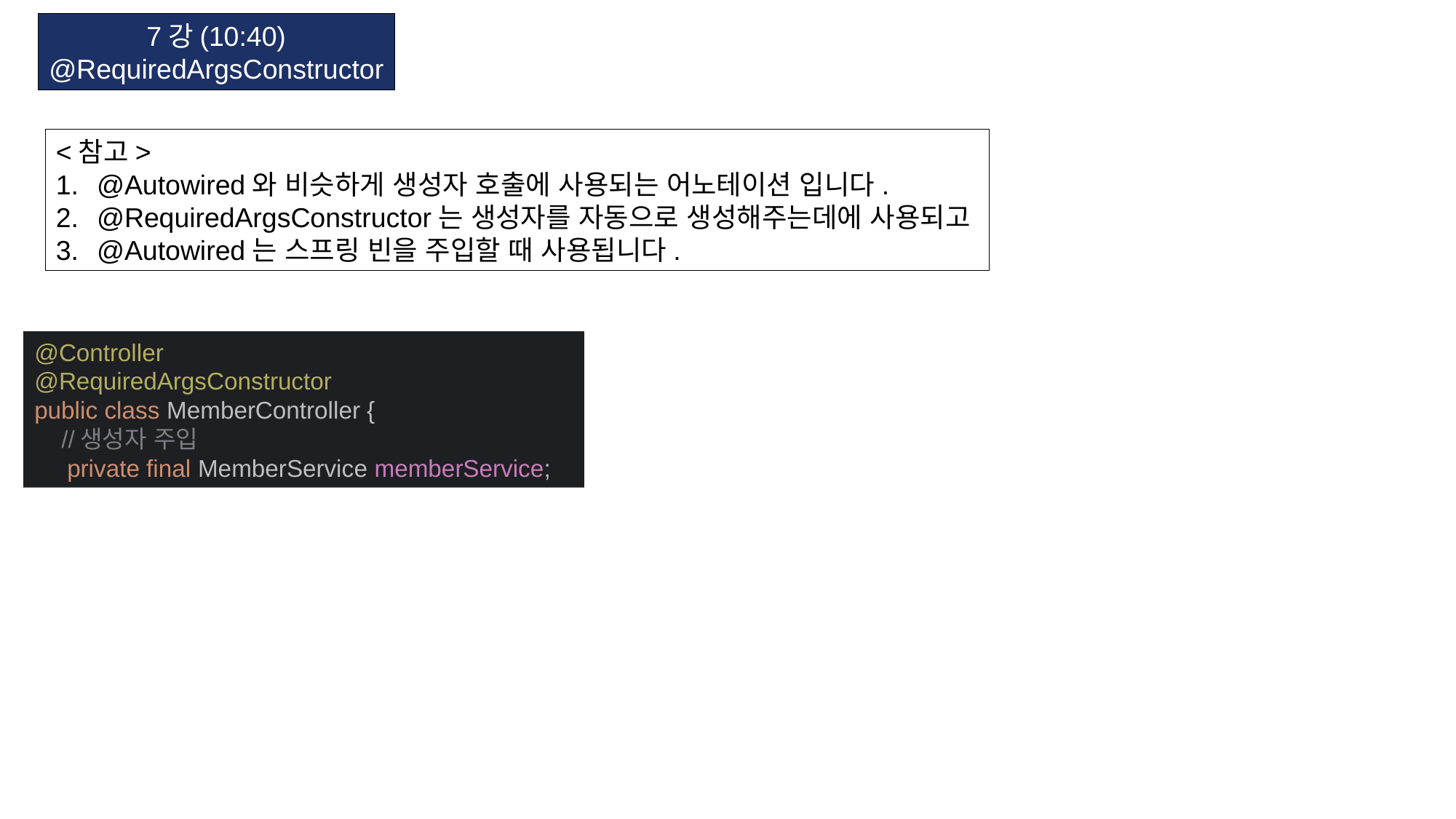

7강(10:40)
@RequiredArgsConstructor
<참고>
@Autowired와 비슷하게 생성자 호출에 사용되는 어노테이션 입니다.
@RequiredArgsConstructor는 생성자를 자동으로 생성해주는데에 사용되고
@Autowired는 스프링 빈을 주입할 때 사용됩니다.
@Controller
@RequiredArgsConstructor
public class MemberController {
    //생성자 주입
    private final MemberService memberService;